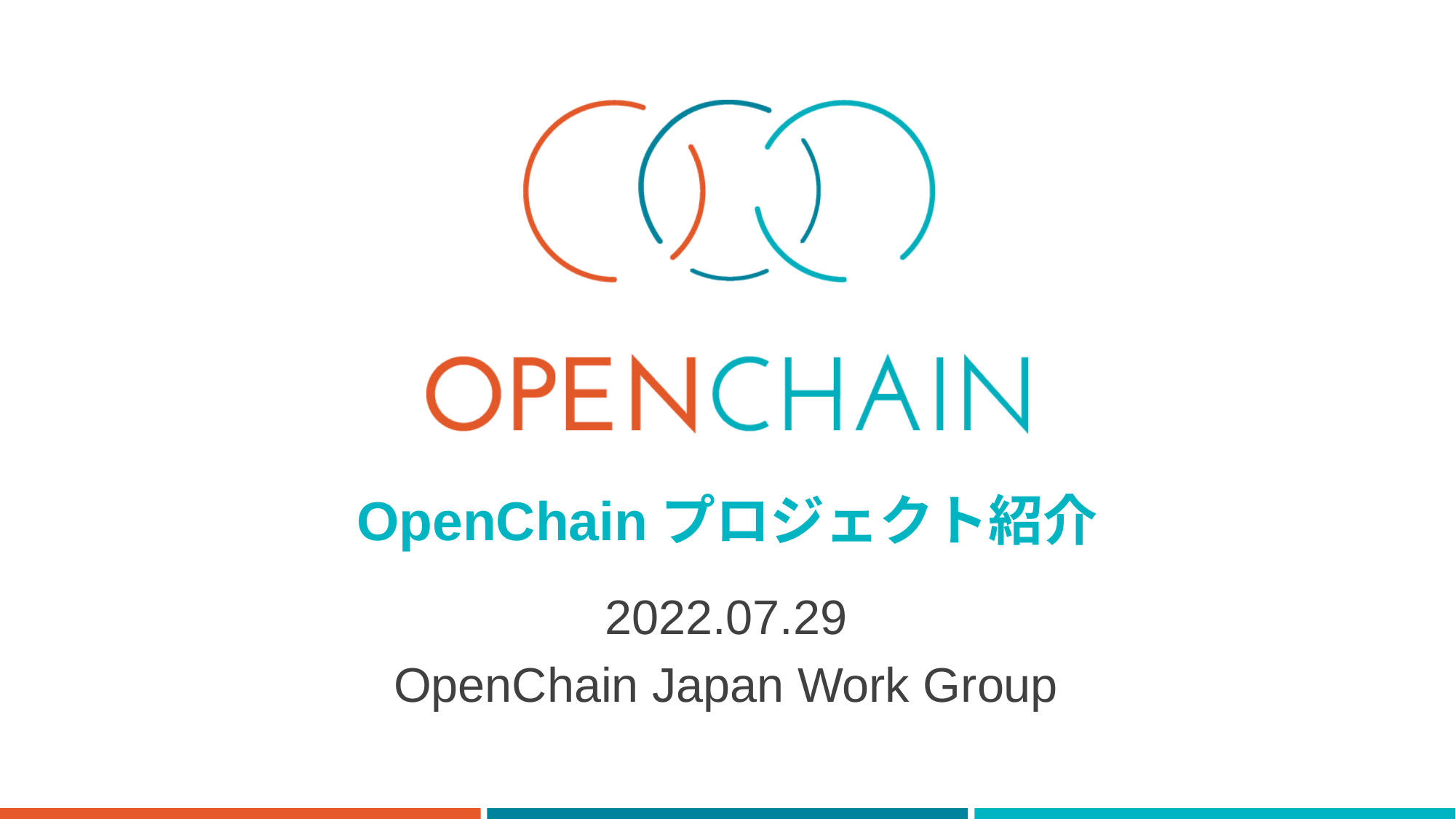

# OpenChainプロジェクト紹介
2022.07.29
OpenChain Japan Work Group